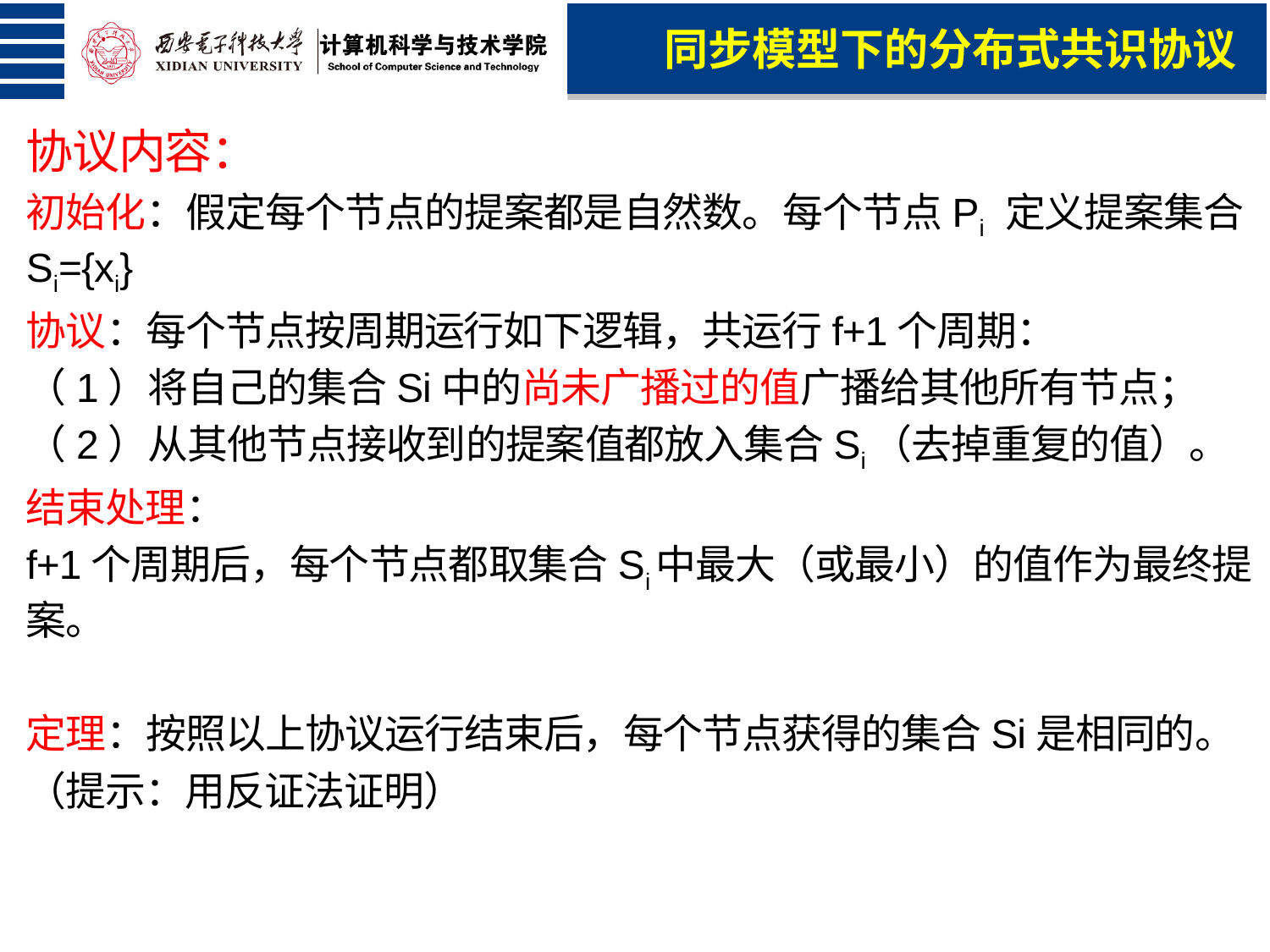

同步模型下的分布式共识协议
协议内容：
初始化：假定每个节点的提案都是自然数。每个节点Pi 定义提案集合Si={xi}
协议：每个节点按周期运行如下逻辑，共运行f+1个周期：
（1）将自己的集合Si中的尚未广播过的值广播给其他所有节点；
（2）从其他节点接收到的提案值都放入集合Si（去掉重复的值）。
结束处理：
f+1个周期后，每个节点都取集合Si中最大（或最小）的值作为最终提案。

定理：按照以上协议运行结束后，每个节点获得的集合Si是相同的。
（提示：用反证法证明）